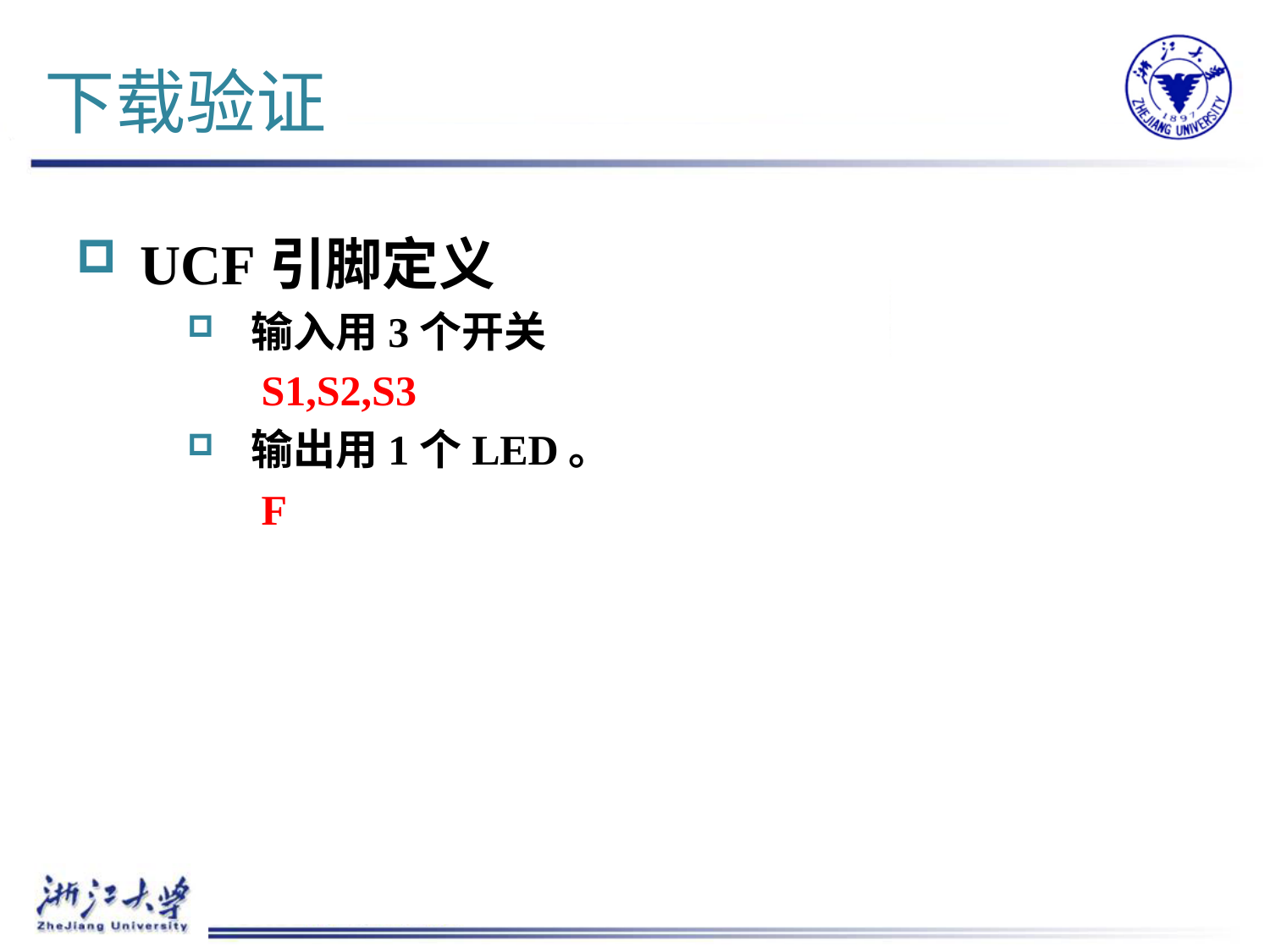

# 下载验证
UCF引脚定义
输入用3个开关
       S1,S2,S3
输出用1个LED。
       F